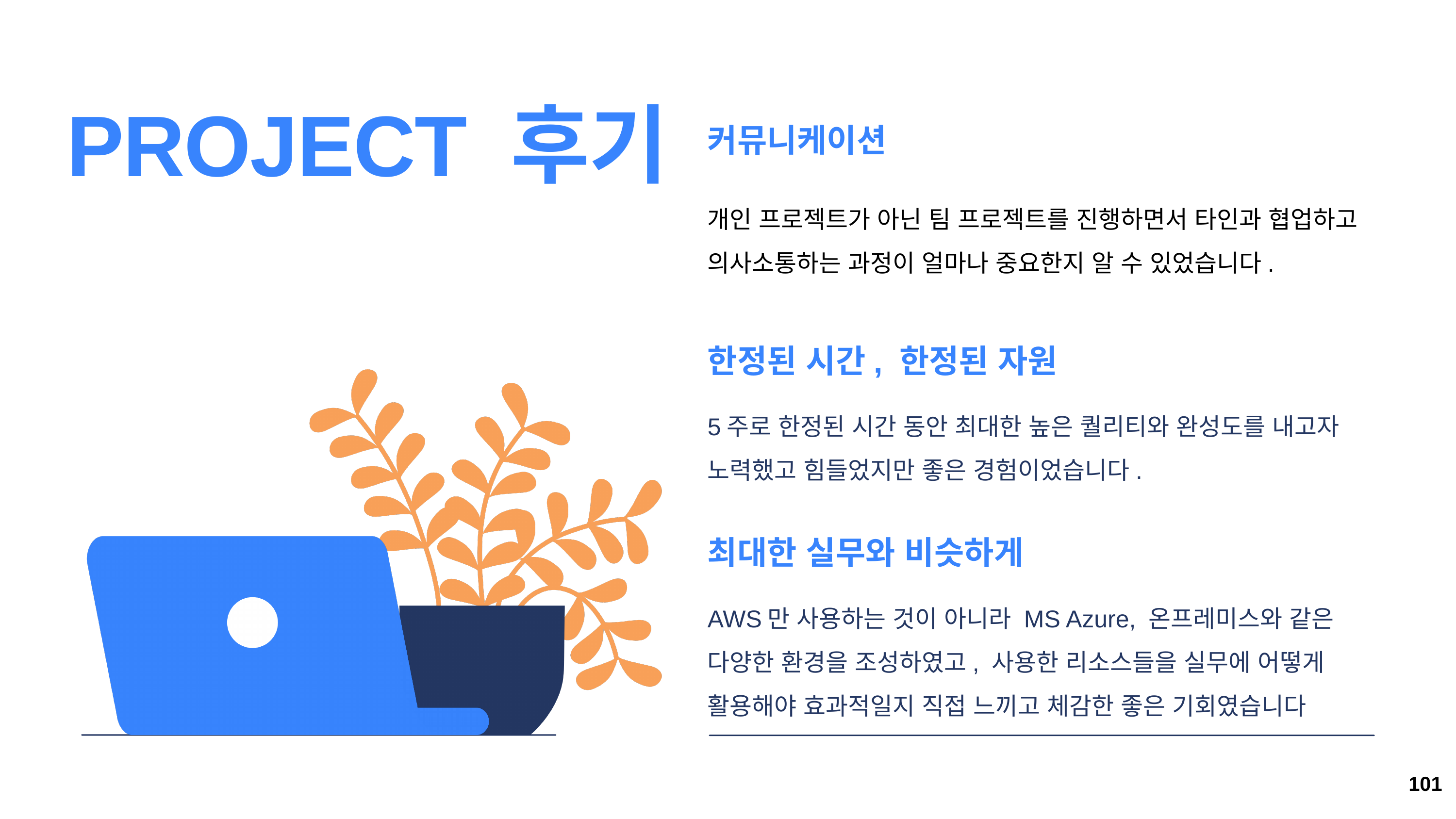

PROJECT 후기
커뮤니케이션
개인 프로젝트가 아닌 팀 프로젝트를 진행하면서 타인과 협업하고 의사소통하는 과정이 얼마나 중요한지 알 수 있었습니다.
한정된 시간, 한정된 자원
5주로 한정된 시간 동안 최대한 높은 퀄리티와 완성도를 내고자 노력했고 힘들었지만 좋은 경험이었습니다.

최대한 실무와 비슷하게
AWS만 사용하는 것이 아니라 MS Azure, 온프레미스와 같은 다양한 환경을 조성하였고, 사용한 리소스들을 실무에 어떻게 활용해야 효과적일지 직접 느끼고 체감한 좋은 기회였습니다

101